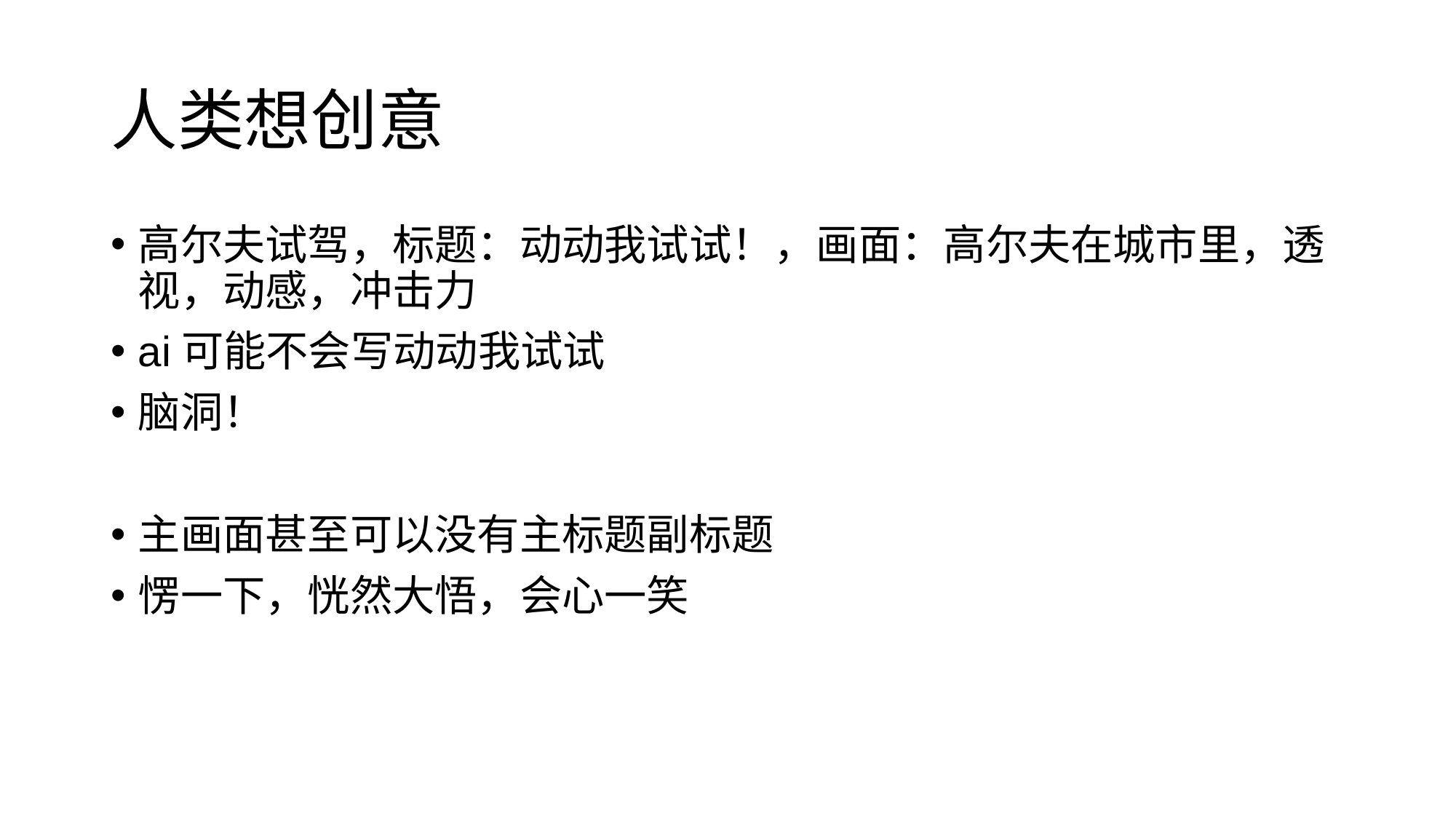

# 人类想创意
高尔夫试驾，标题：动动我试试！，画面：高尔夫在城市里，透视，动感，冲击力
ai可能不会写动动我试试
脑洞！

主画面甚至可以没有主标题副标题
愣一下，恍然大悟，会心一笑